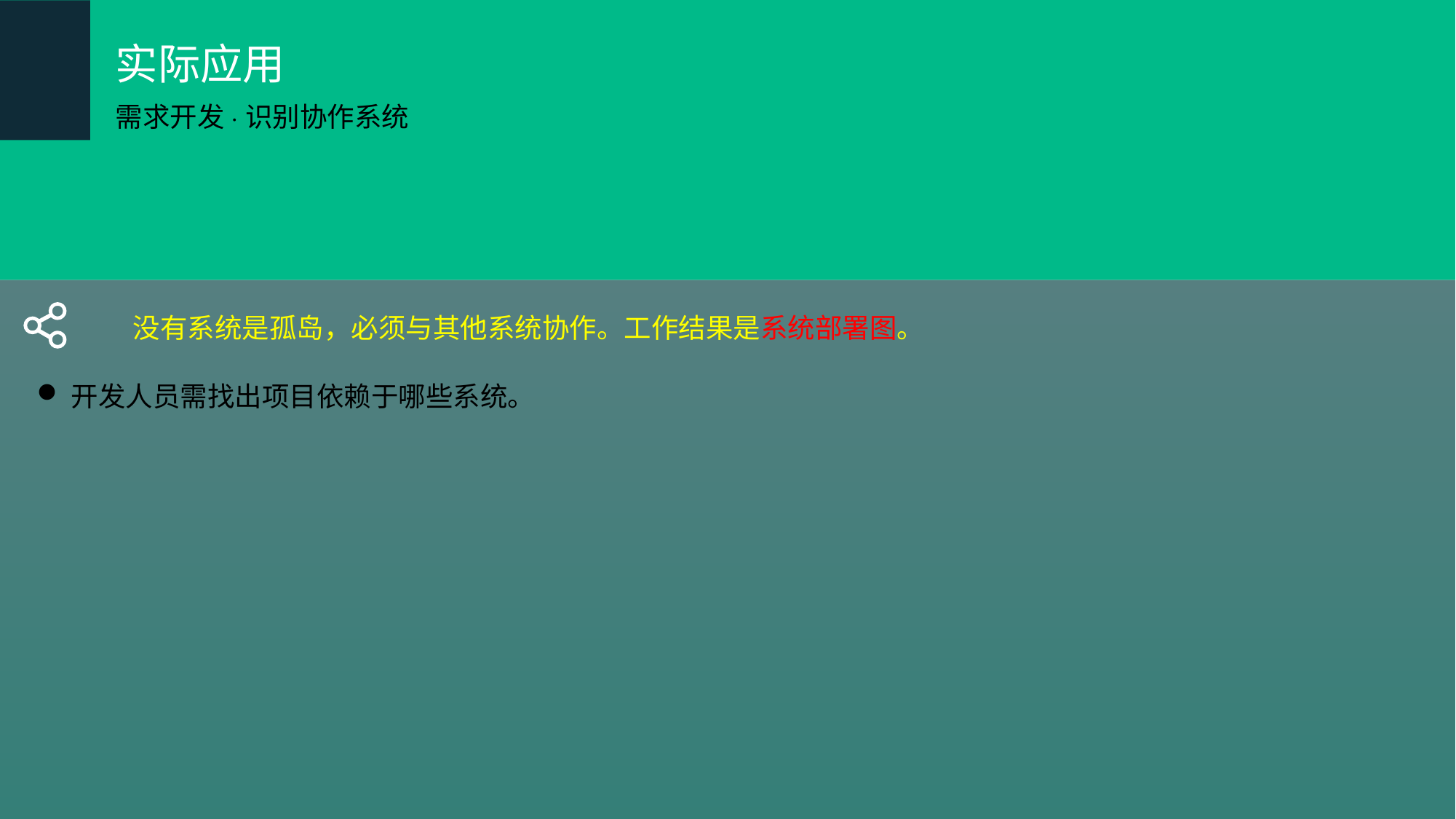

实际应用
需求开发·识别协作系统

没有系统是孤岛，必须与其他系统协作。工作结果是系统部署图。
开发人员需找出项目依赖于哪些系统。